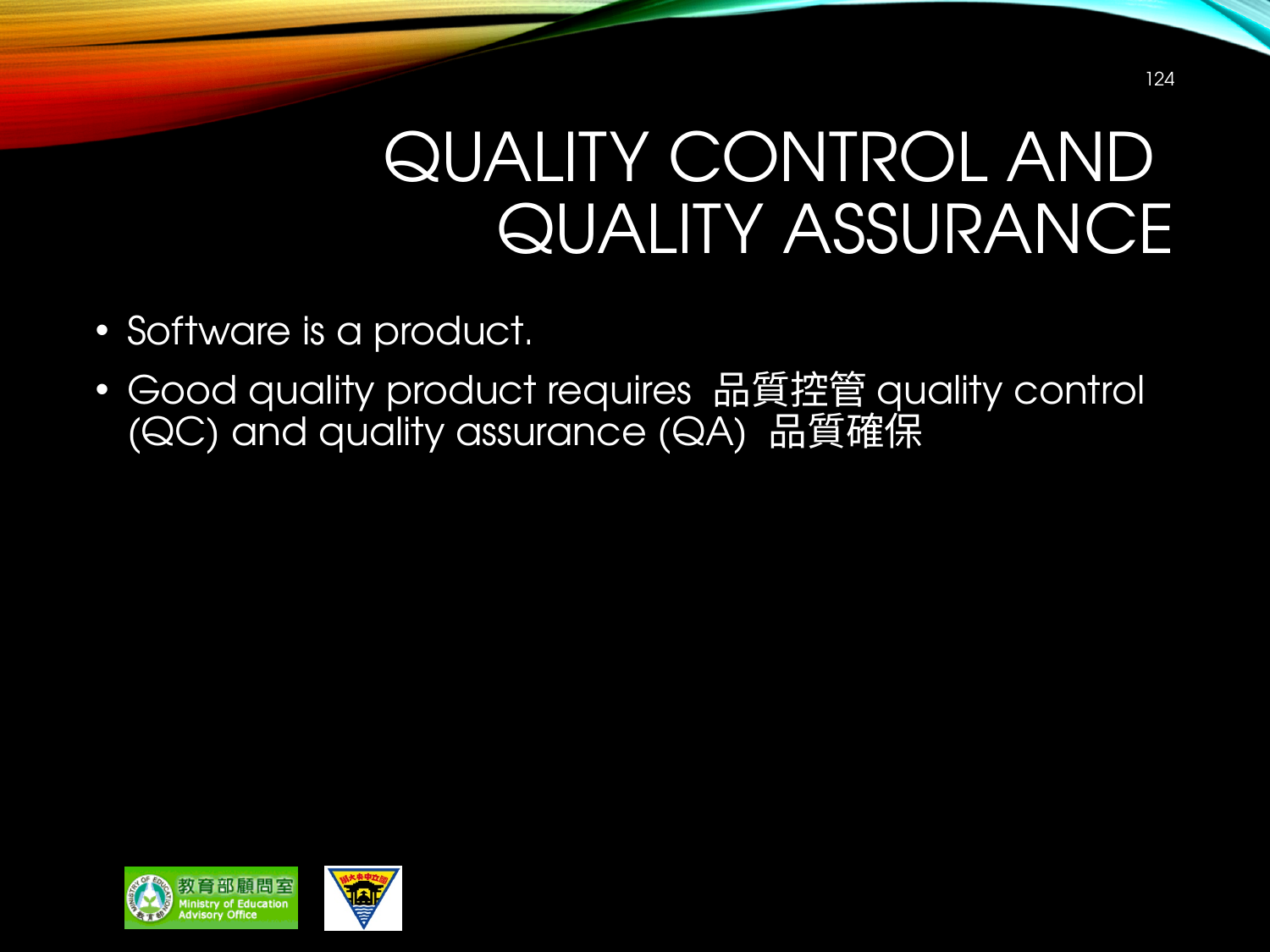

124
# Quality Control and Quality Assurance
Software is a product.
Good quality product requires 品質控管quality control (QC) and quality assurance (QA) 品質確保